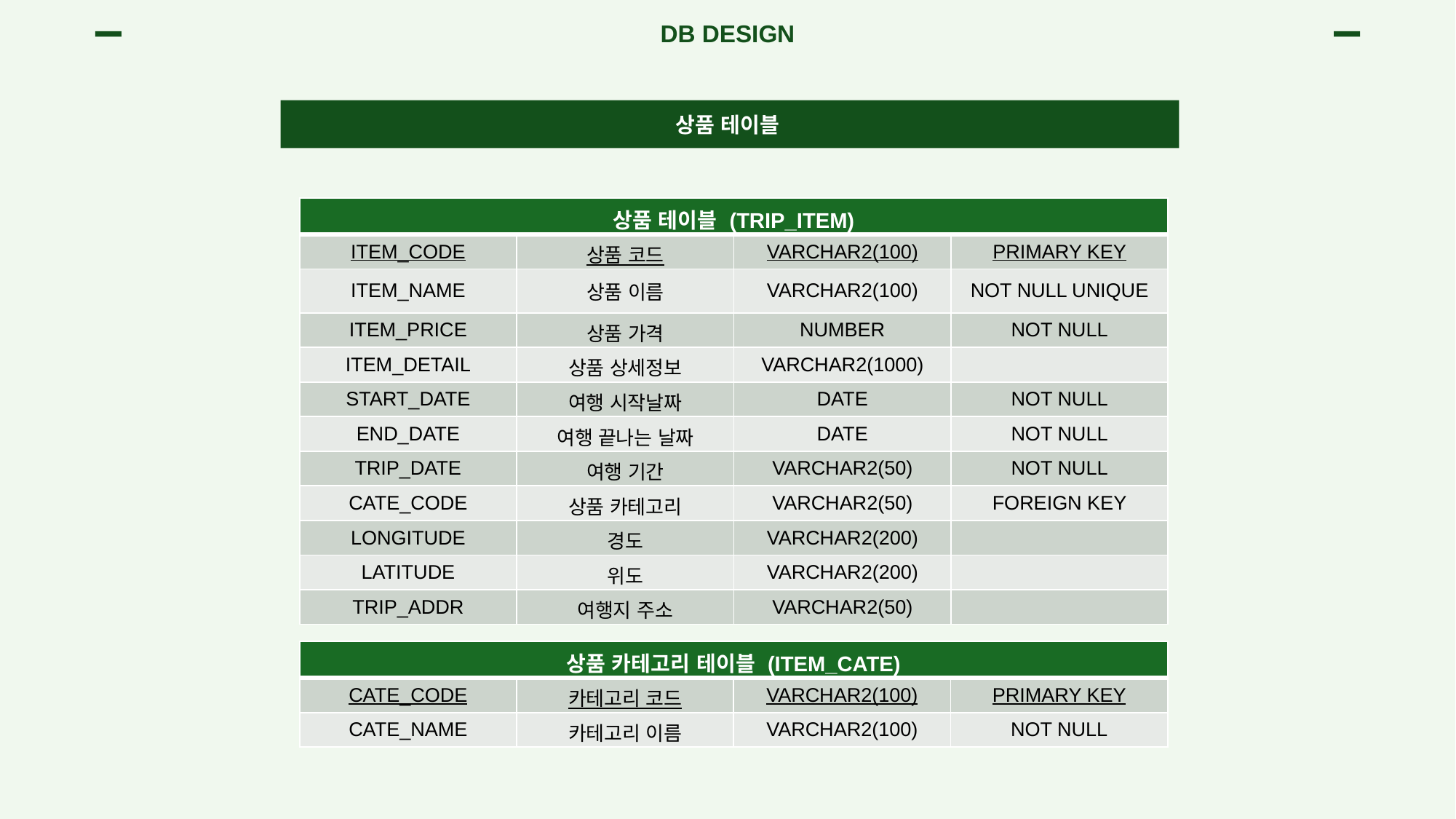

DB DESIGN

상품 테이블
| 상품 테이블 (TRIP\_ITEM) |  |  |  |
| --- | --- | --- | --- |
| ITEM\_CODE | 상품 코드 | VARCHAR2(100) | PRIMARY KEY |
| ITEM\_NAME | 상품 이름 | VARCHAR2(100) | NOT NULL UNIQUE |
| ITEM\_PRICE | 상품 가격 | NUMBER | NOT NULL |
| ITEM\_DETAIL | 상품 상세정보 | VARCHAR2(1000) |  |
| START\_DATE | 여행 시작날짜 | DATE | NOT NULL |
| END\_DATE | 여행 끝나는 날짜 | DATE | NOT NULL |
| TRIP\_DATE | 여행 기간 | VARCHAR2(50) | NOT NULL |
| CATE\_CODE | 상품 카테고리 | VARCHAR2(50) | FOREIGN KEY |
| LONGITUDE | 경도 | VARCHAR2(200) |  |
| LATITUDE | 위도 | VARCHAR2(200) |  |
| TRIP\_ADDR | 여행지 주소 | VARCHAR2(50) |  |
| 상품 카테고리 테이블 (ITEM\_CATE) |  |  |  |
| --- | --- | --- | --- |
| CATE\_CODE | 카테고리 코드 | VARCHAR2(100) | PRIMARY KEY |
| CATE\_NAME | 카테고리 이름 | VARCHAR2(100) | NOT NULL |